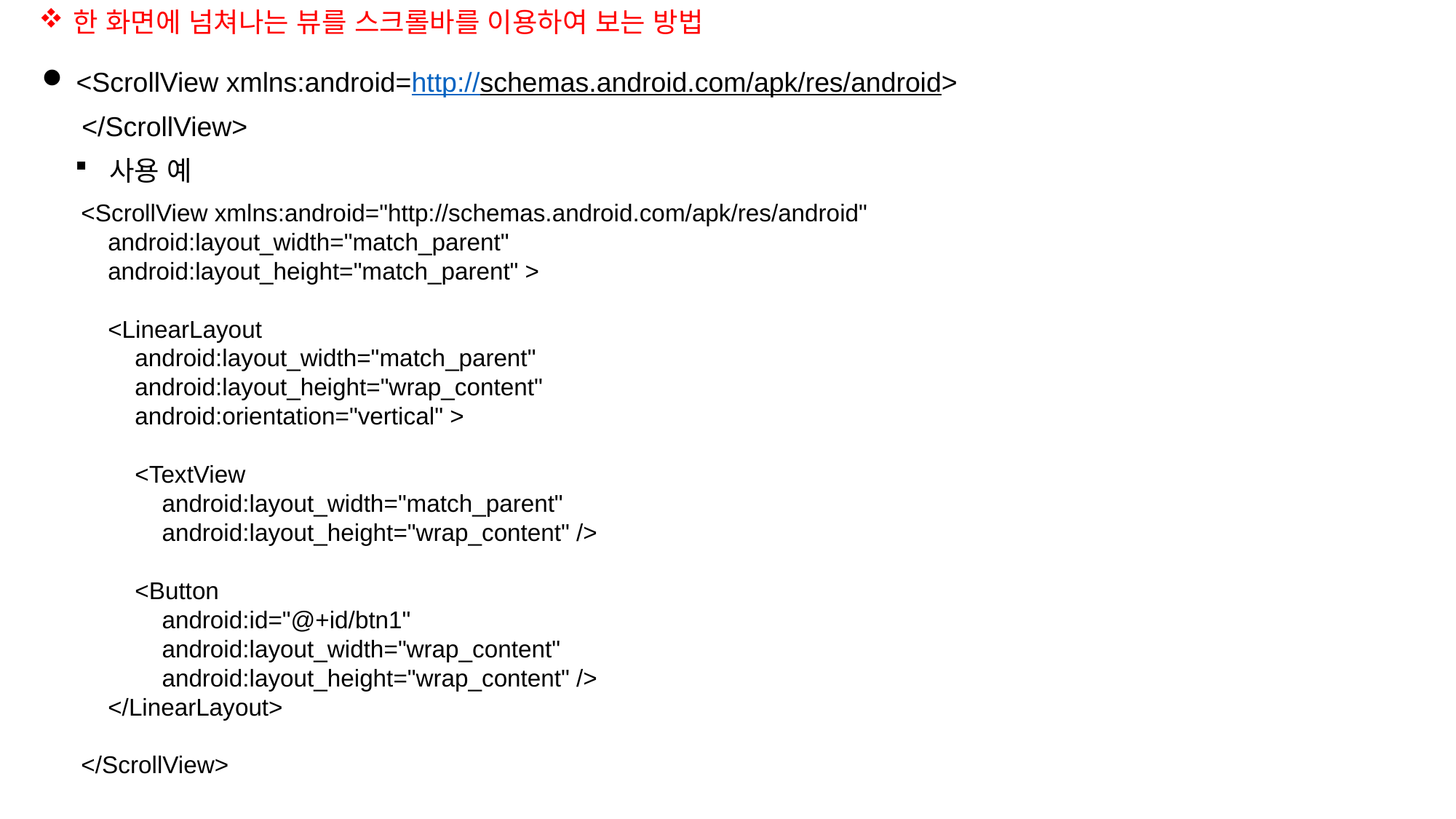

한 화면에 넘쳐나는 뷰를 스크롤바를 이용하여 보는 방법
<ScrollView xmlns:android=http://schemas.android.com/apk/res/android>
    </ScrollView>
사용 예
<ScrollView xmlns:android="http://schemas.android.com/apk/res/android"
    android:layout_width="match_parent"
    android:layout_height="match_parent" >

    <LinearLayout
        android:layout_width="match_parent"
        android:layout_height="wrap_content"
        android:orientation="vertical" >

        <TextView
            android:layout_width="match_parent"
            android:layout_height="wrap_content" />

        <Button
            android:id="@+id/btn1"
            android:layout_width="wrap_content"
            android:layout_height="wrap_content" />
    </LinearLayout>

</ScrollView>